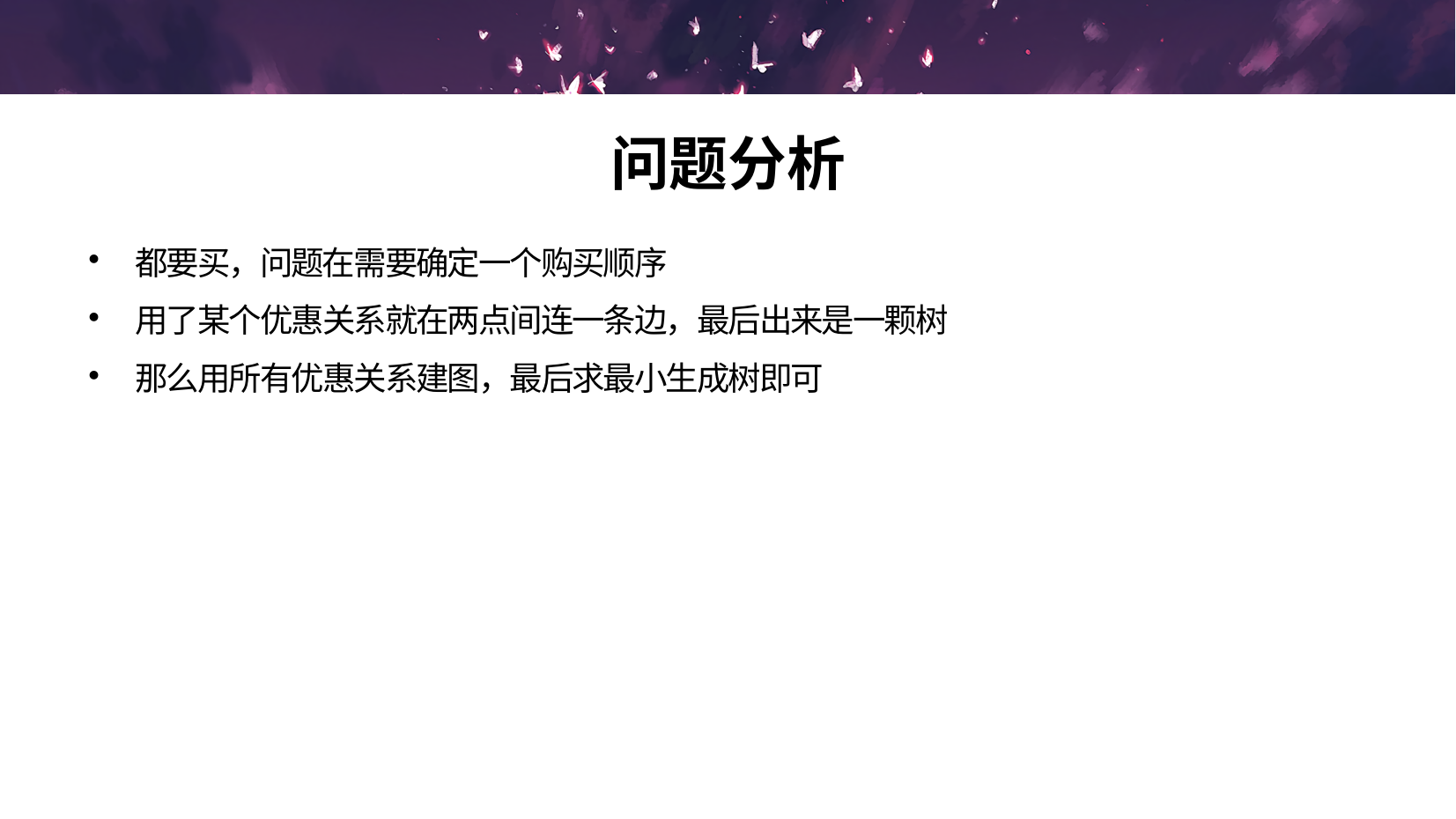

问题分析
都要买，问题在需要确定一个购买顺序
用了某个优惠关系就在两点间连一条边，最后出来是一颗树
那么用所有优惠关系建图，最后求最小生成树即可